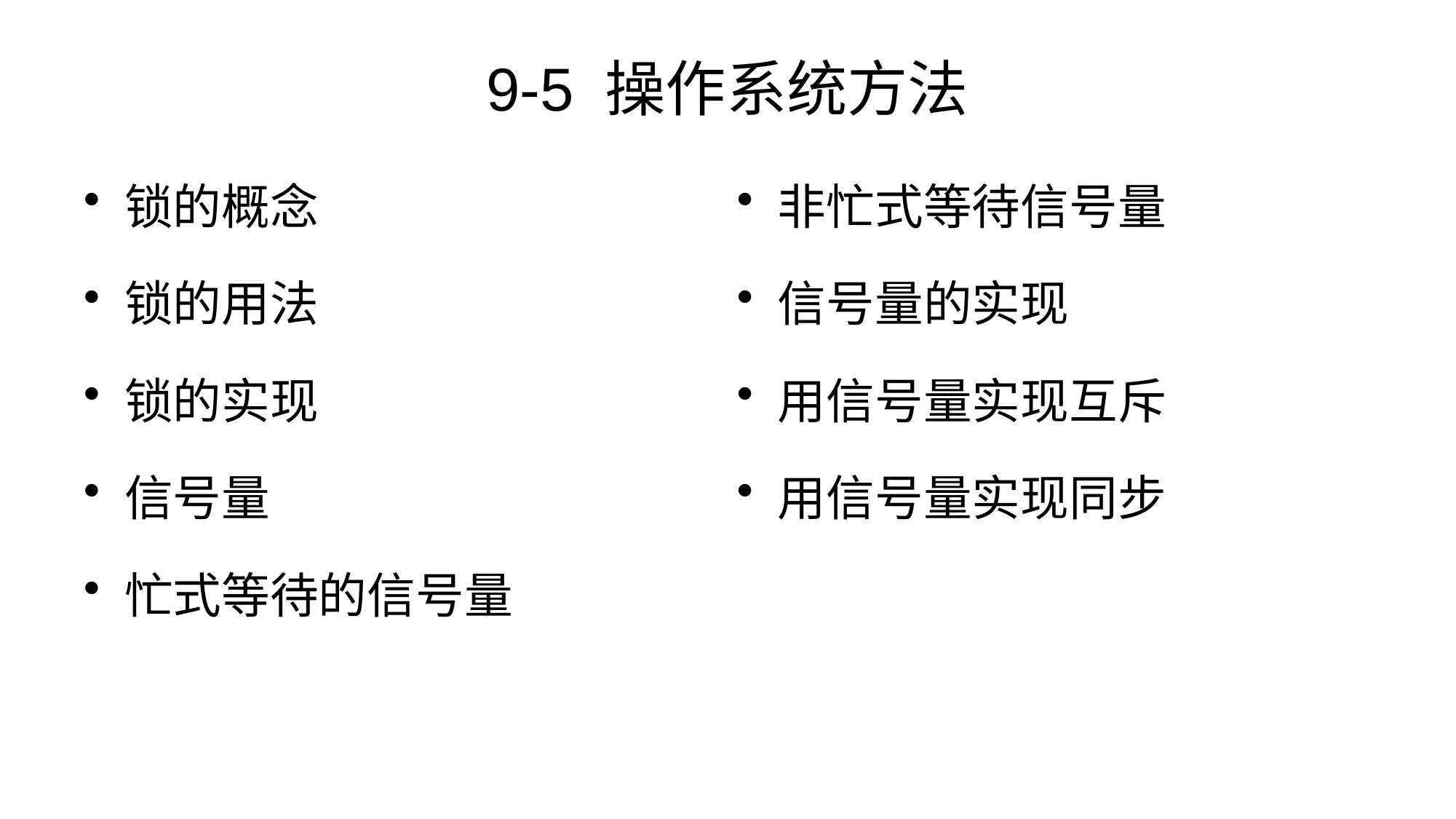

# 9-5 操作系统方法
锁的概念
锁的用法
锁的实现
信号量
忙式等待的信号量
非忙式等待信号量
信号量的实现
用信号量实现互斥
用信号量实现同步